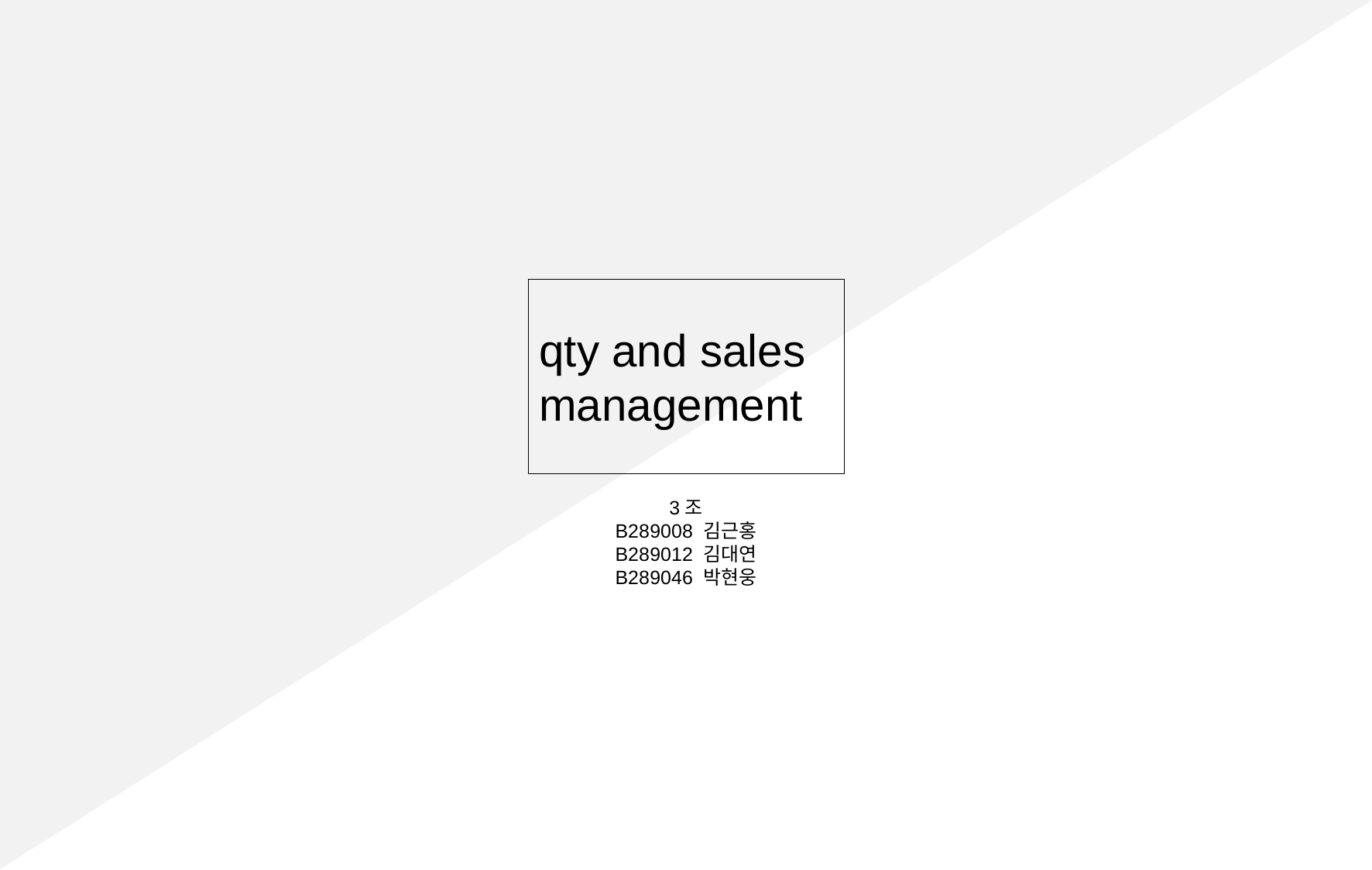

qty and sales management
3조
B289008 김근홍
B289012 김대연
B289046 박현웅